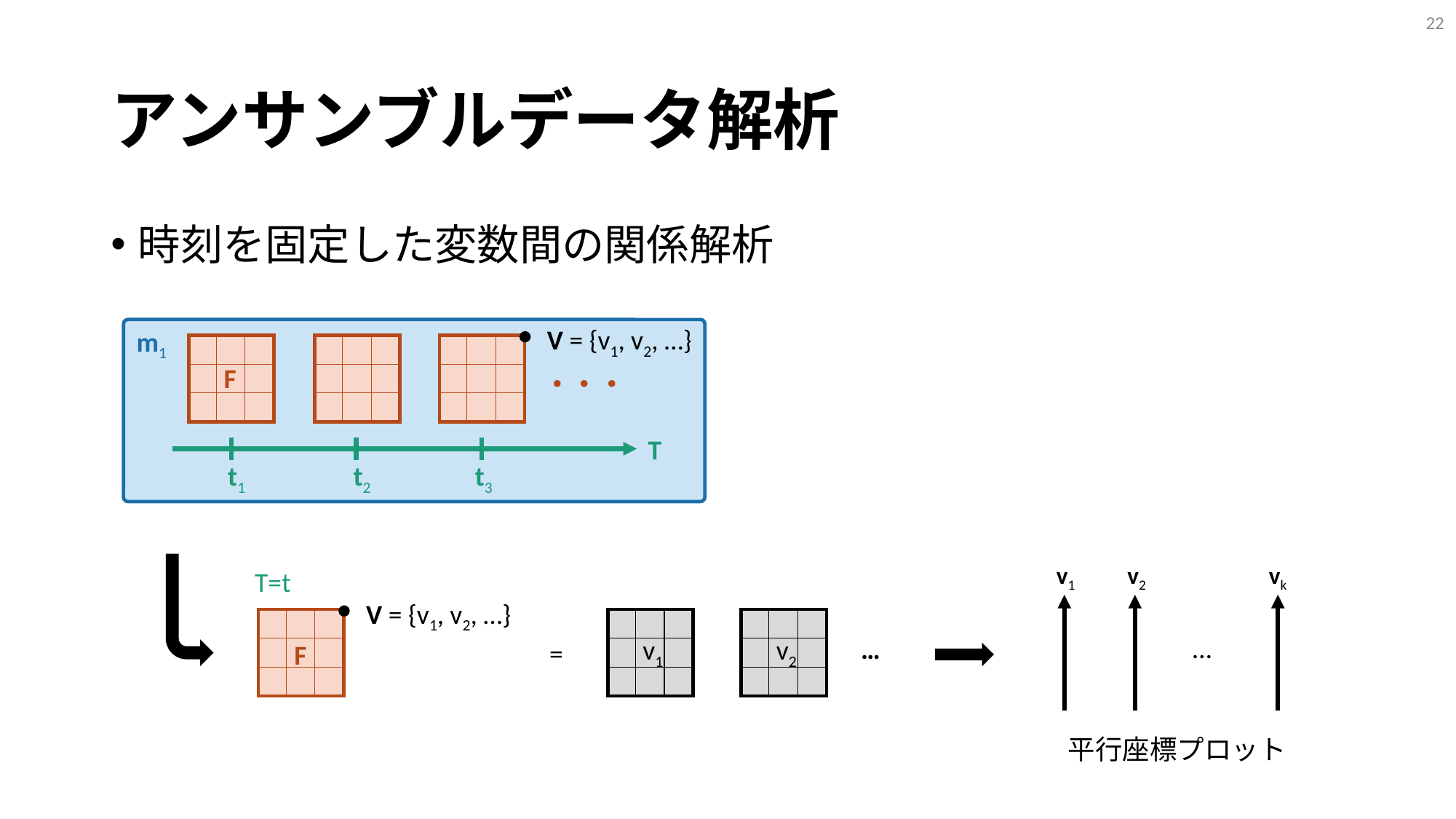

22
# アンサンブルデータ解析
時刻を固定した変数間の関係解析
V = {v1, v2, …}
m1

F
・・・
T
t1
t2
t3
v1
v2
vk
…

平行座標プロット

T=t
V = {v1, v2, …}

F

v1

v2
…
=